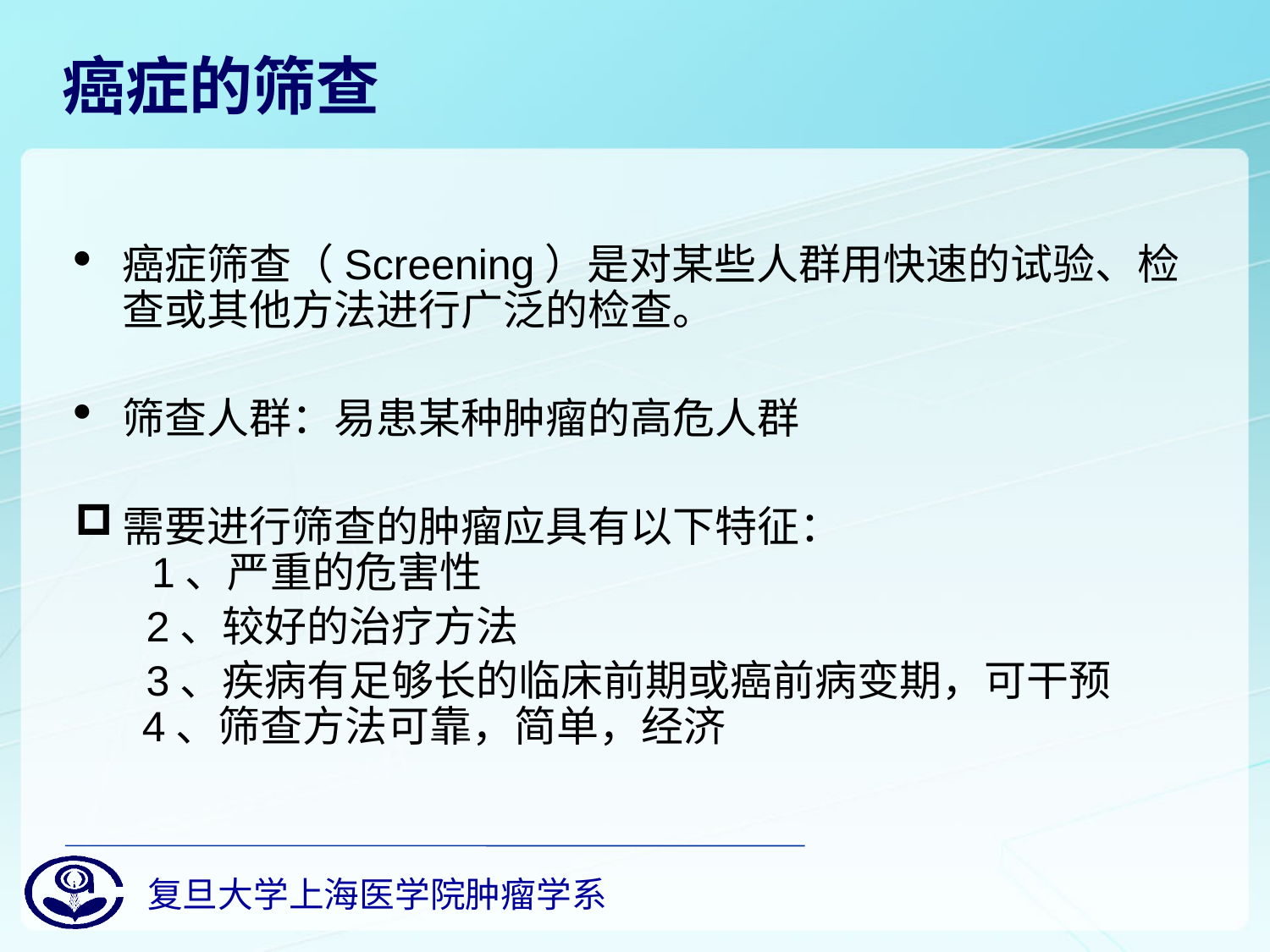

# 癌症的筛查

癌症筛查（Screening）是对某些人群用快速的试验、检查或其他方法进行广泛的检查。

筛查人群：易患某种肿瘤的高危人群

需要进行筛查的肿瘤应具有以下特征：
  1、严重的危害性
      2、较好的治疗方法
      3、疾病有足够长的临床前期或癌前病变期，可干预
 4、筛查方法可靠，简单，经济